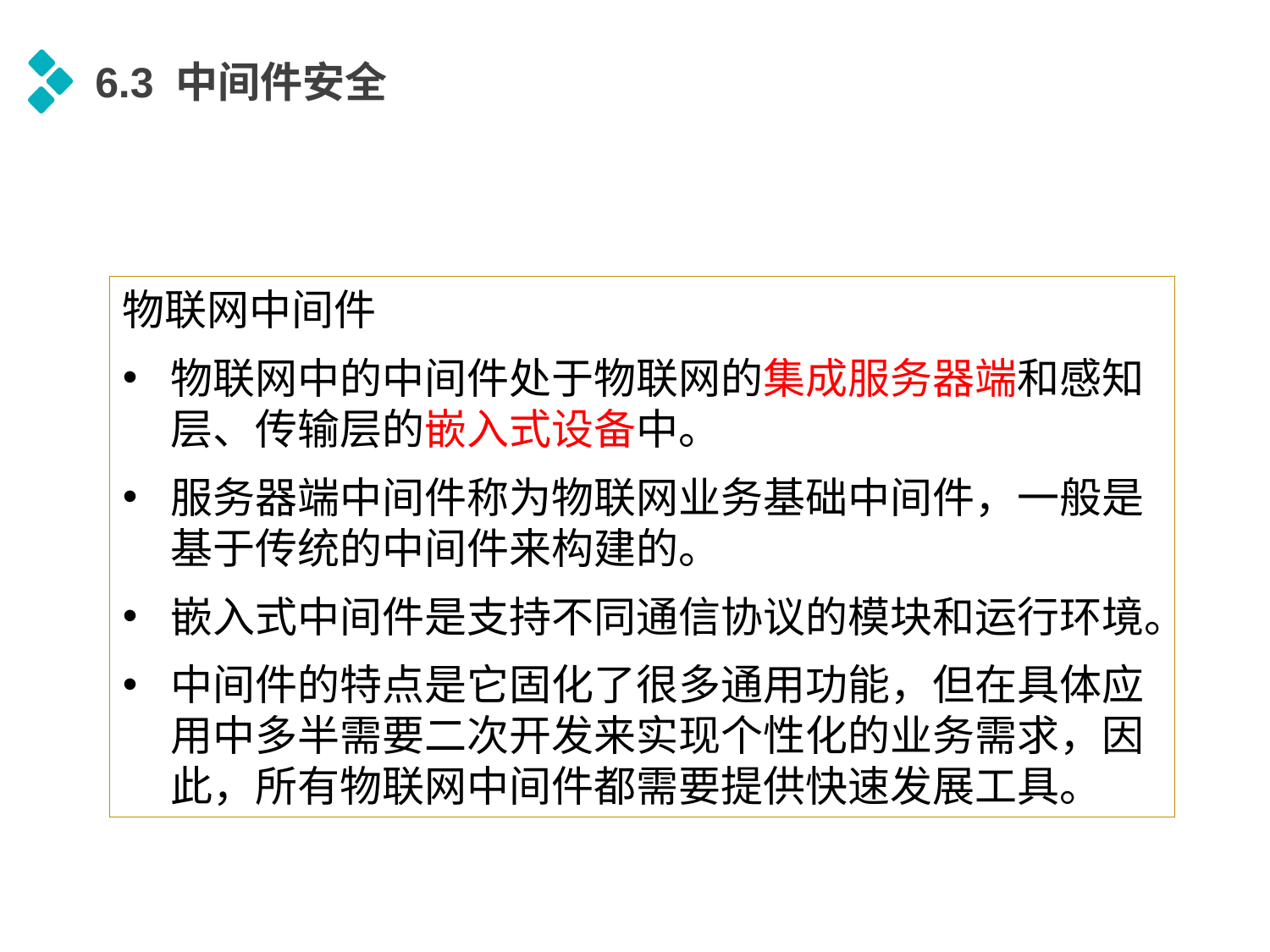

中间件安全

6.3 中间件安全

物联网中间件
物联网中的中间件处于物联网的集成服务器端和感知层、传输层的嵌入式设备中。
服务器端中间件称为物联网业务基础中间件，一般是基于传统的中间件来构建的。
嵌入式中间件是支持不同通信协议的模块和运行环境。
中间件的特点是它固化了很多通用功能，但在具体应用中多半需要二次开发来实现个性化的业务需求，因此，所有物联网中间件都需要提供快速发展工具。